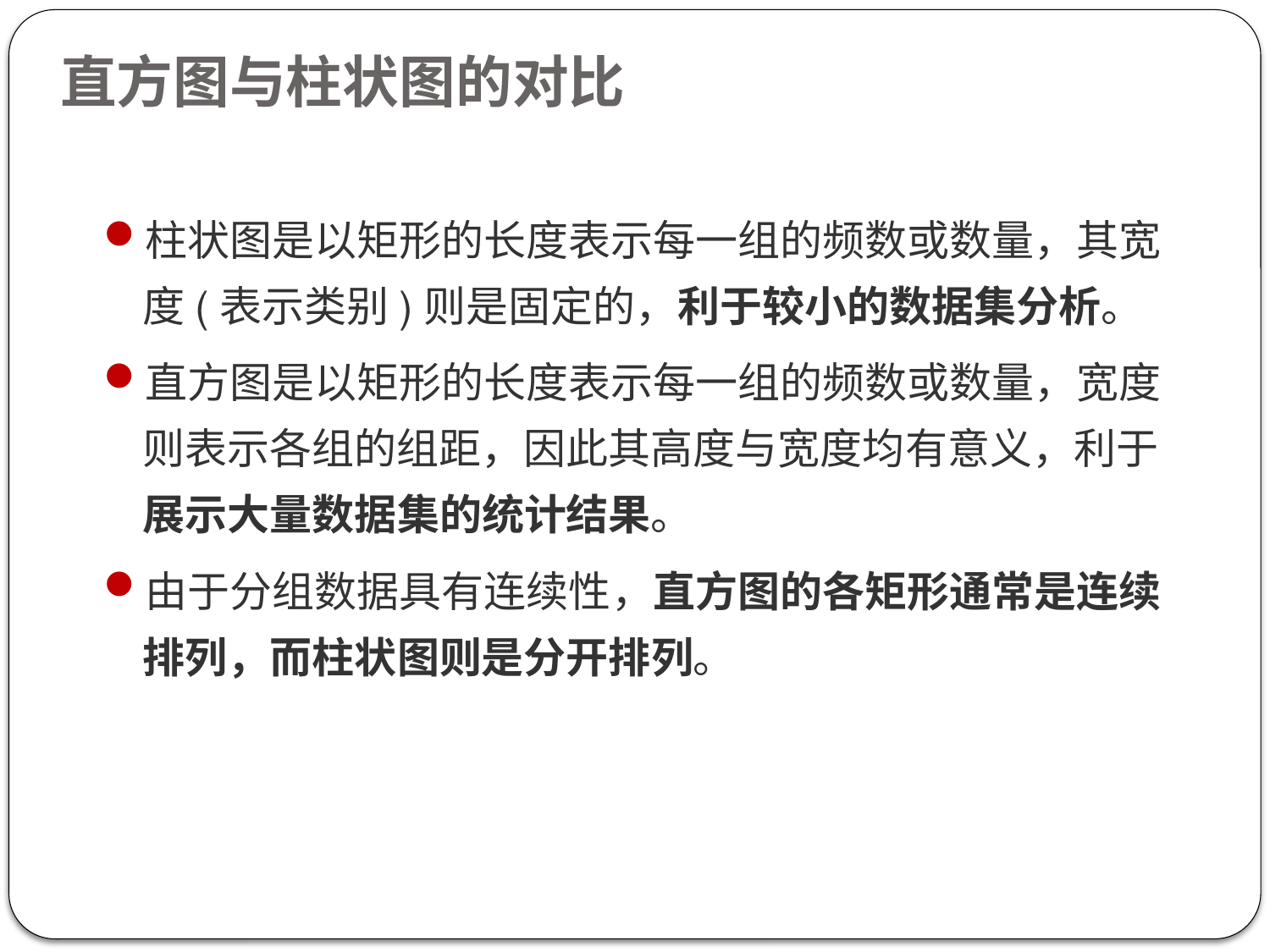

# 直方图与柱状图的对比
柱状图是以矩形的长度表示每一组的频数或数量，其宽度(表示类别)则是固定的，利于较小的数据集分析。
直方图是以矩形的长度表示每一组的频数或数量，宽度则表示各组的组距，因此其高度与宽度均有意义，利于展示大量数据集的统计结果。
由于分组数据具有连续性，直方图的各矩形通常是连续排列，而柱状图则是分开排列。